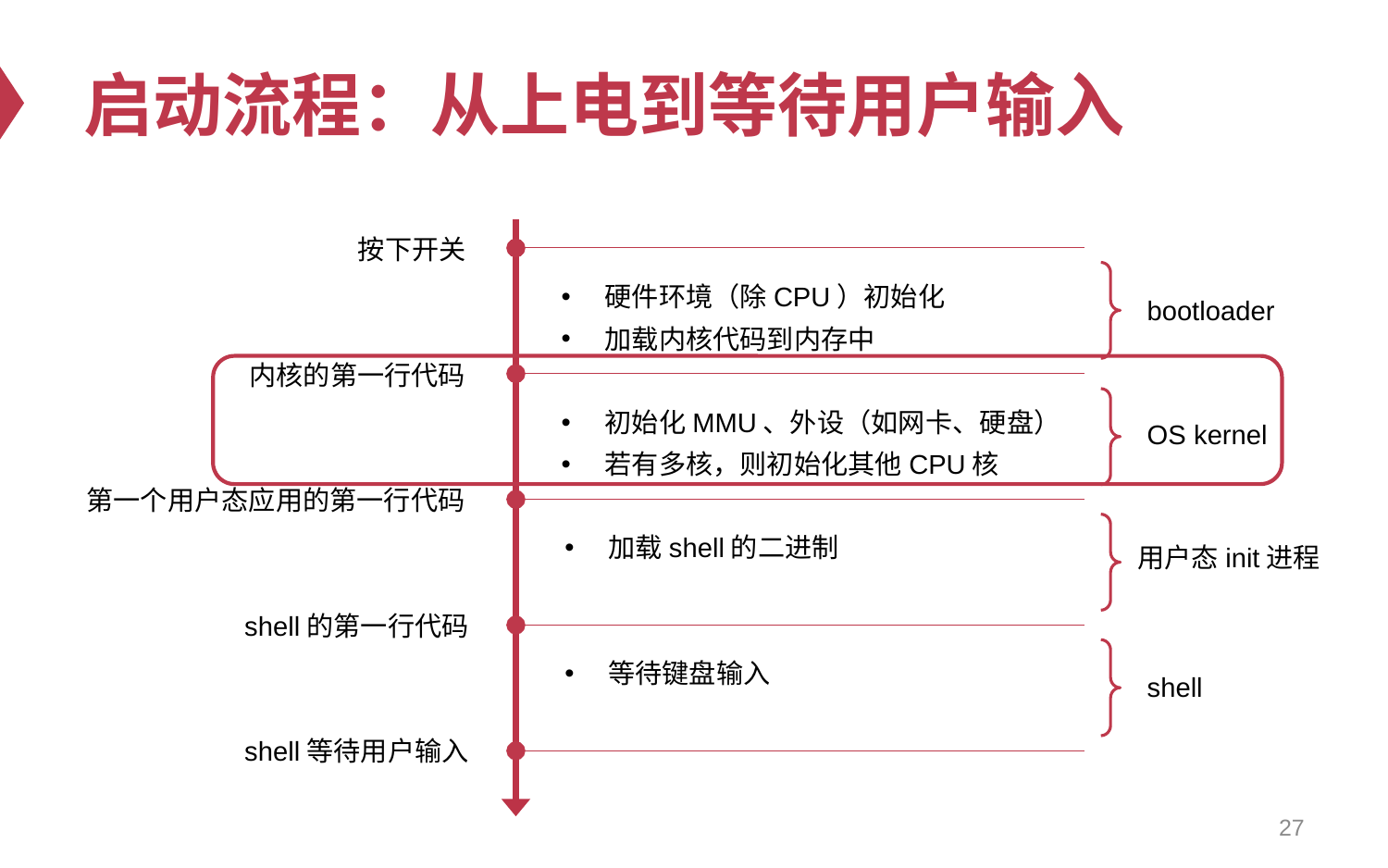

# 启动流程：从上电到等待用户输入
按下开关

硬件环境（除CPU）初始化
加载内核代码到内存中
bootloader
内核的第一行代码

初始化MMU、外设（如网卡、硬盘）
若有多核，则初始化其他CPU核
OS kernel
第一个用户态应用的第一行代码
加载shell的二进制

用户态init进程
shell的第一行代码

等待键盘输入
shell
shell等待用户输入
27